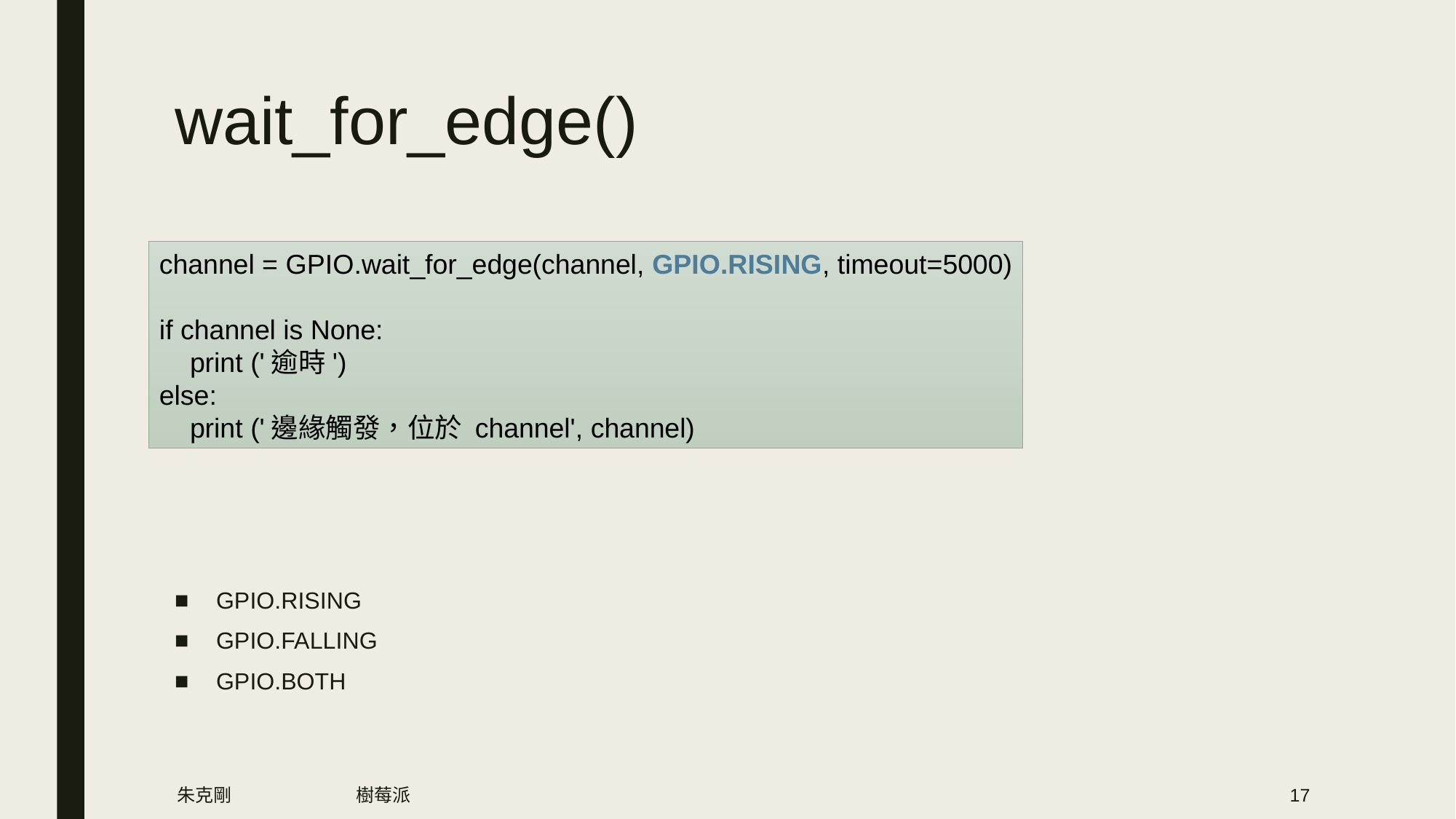

# wait_for_edge()
channel = GPIO.wait_for_edge(channel, GPIO.RISING, timeout=5000)

if channel is None:
    print ('逾時')
else:
    print ('邊緣觸發，位於 channel', channel)
GPIO.RISING
GPIO.FALLING
GPIO.BOTH
朱克剛
樹莓派
17